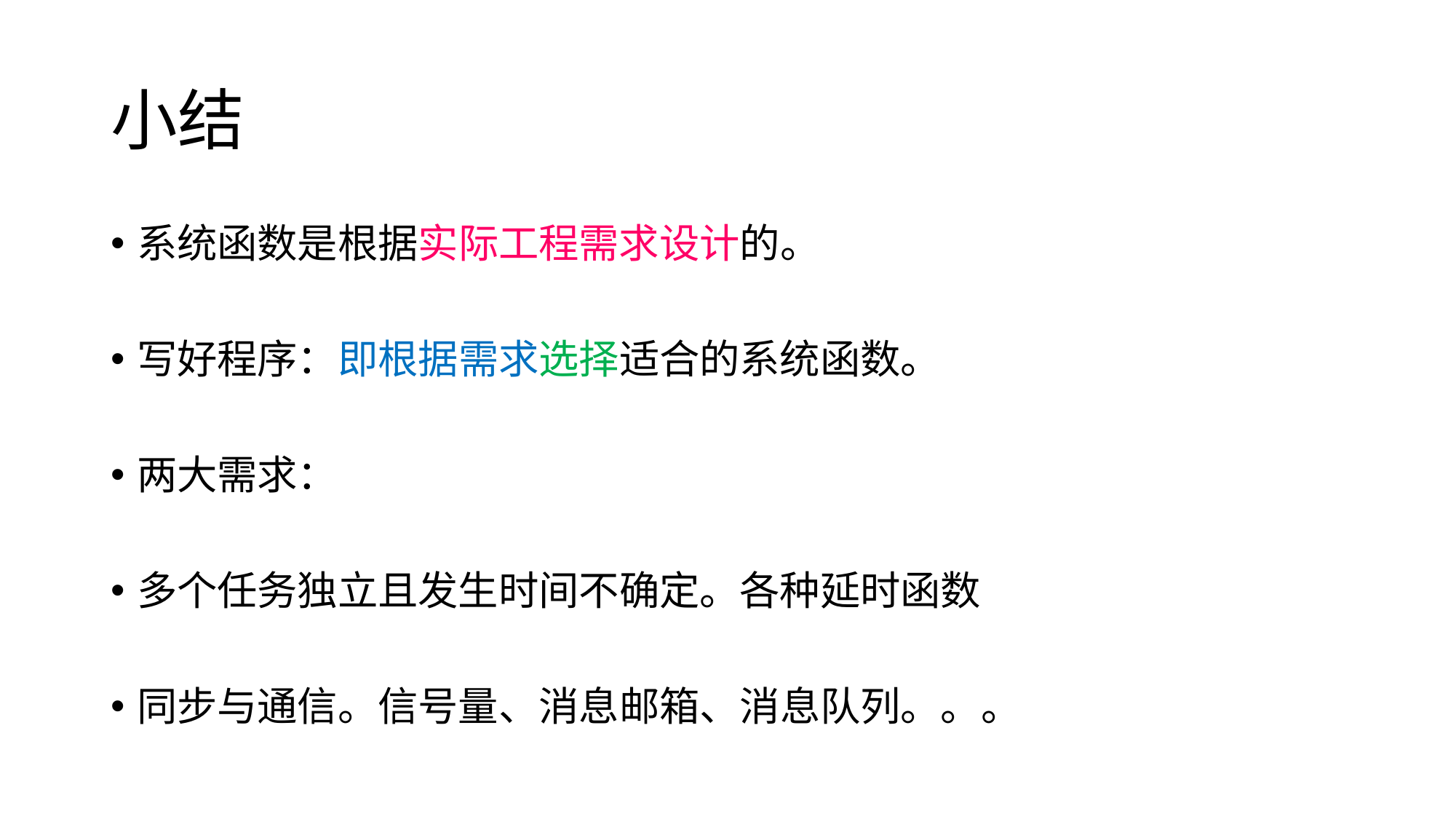

# 小结
系统函数是根据实际工程需求设计的。

写好程序：即根据需求选择适合的系统函数。

两大需求：

多个任务独立且发生时间不确定。各种延时函数

同步与通信。信号量、消息邮箱、消息队列。。。